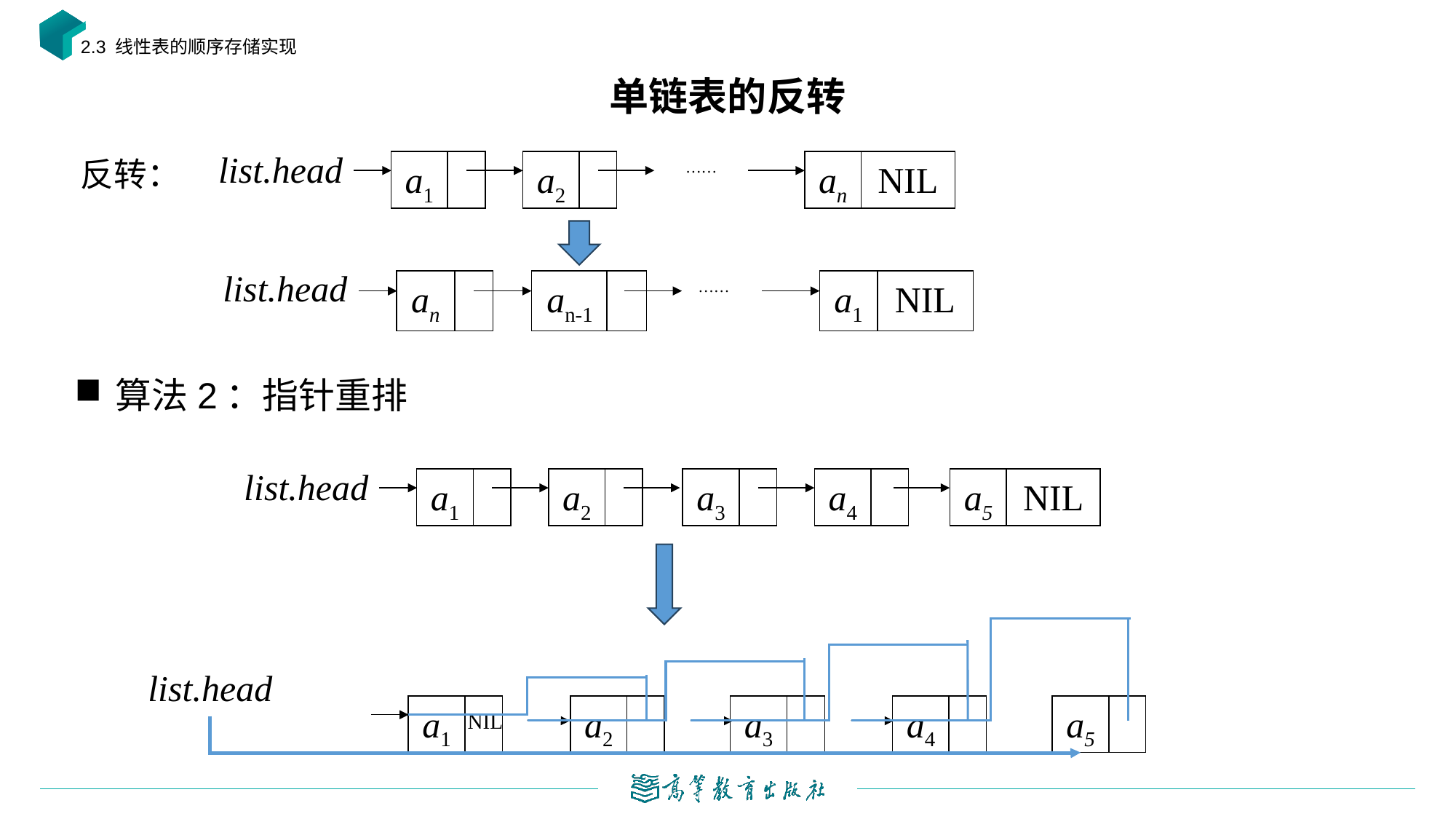

2.3 线性表的顺序存储实现

# 单链表的反转
list.head
a1

a2

……
an
NIL
反转：

list.head
an

an-1

……
a1
NIL
算法2：指针重排
list.head
a1

a2

a3

a4

a5
NIL

list.head
a1

a2

a3

a4

a5

NIL